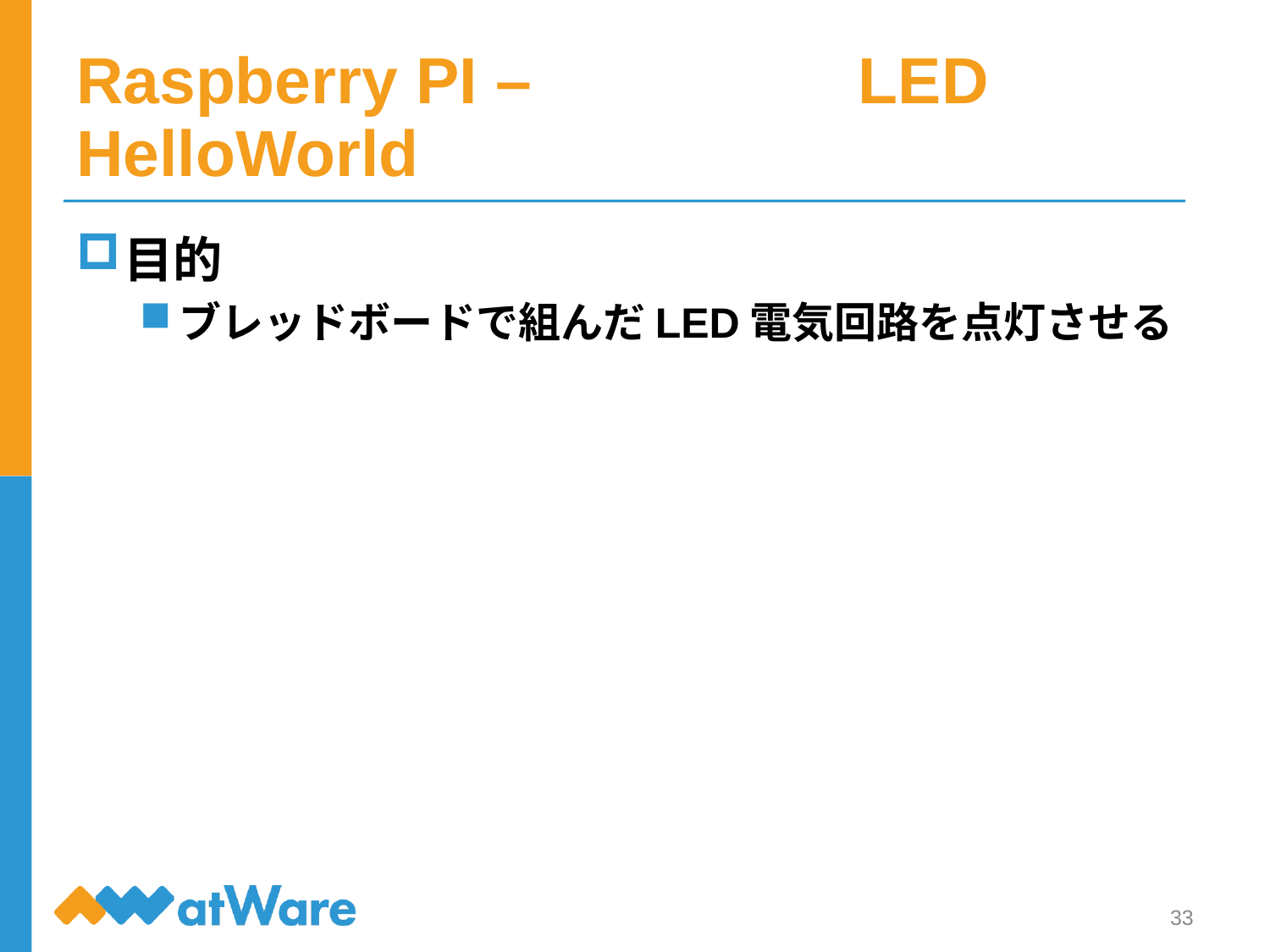

# Raspberry PI –                  LED HelloWorld
目的
ブレッドボードで組んだLED電気回路を点灯させる

33